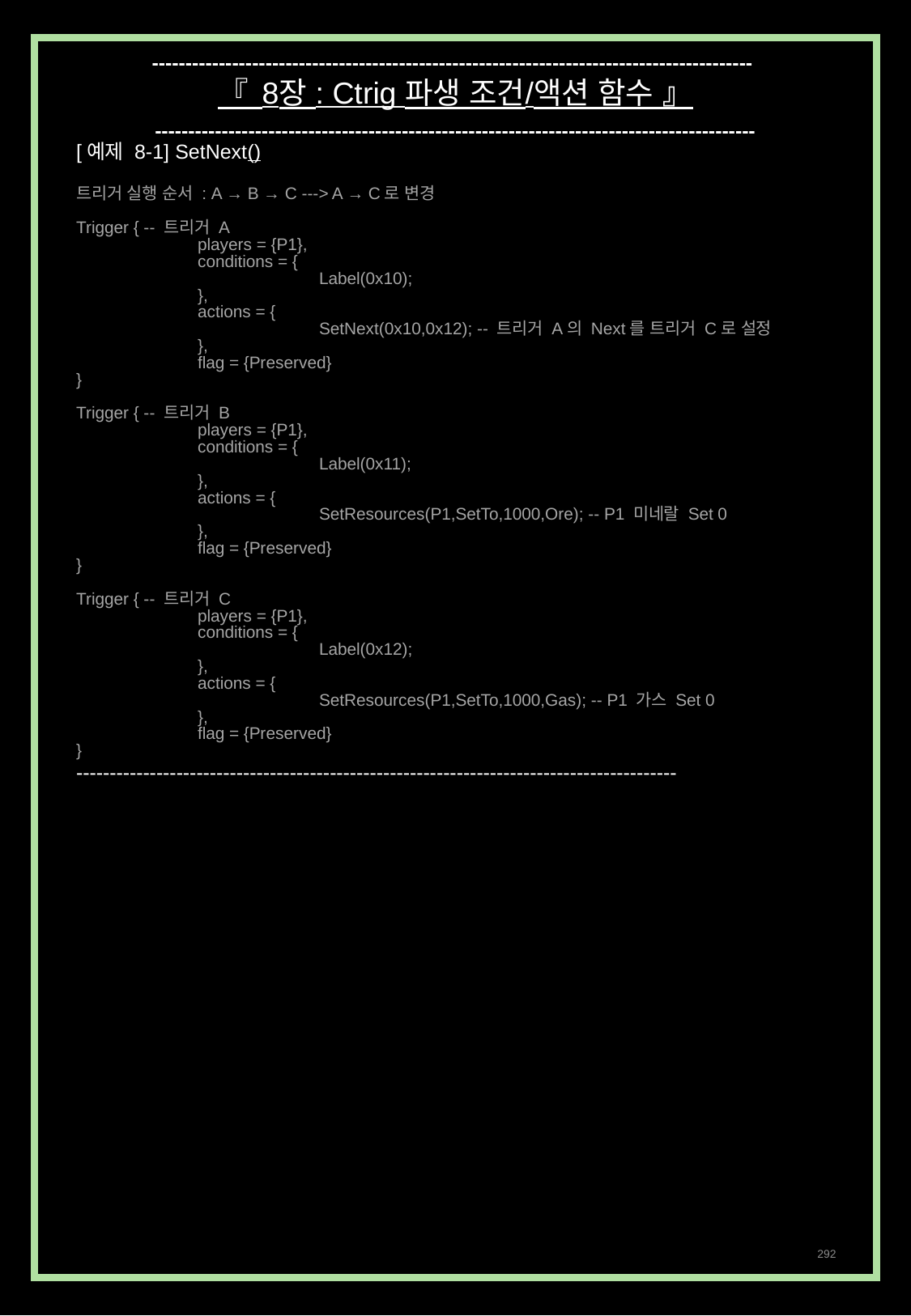

------------------------------------------------------------------------------------------
『  8장 : Ctrig 파생 조건/액션 함수 』
------------------------------------------------------------------------------------------
[예제 8-1] SetNext()

트리거 실행 순서 : A → B → C ---> A → C로 변경

Trigger { -- 트리거 A
	players = {P1},
	conditions = {
		Label(0x10);
	},
	actions = {
		SetNext(0x10,0x12); -- 트리거 A의 Next를 트리거 C로 설정
	},
	flag = {Preserved}
}

Trigger { -- 트리거 B
	players = {P1},
	conditions = {
		Label(0x11);
	},
	actions = {
		SetResources(P1,SetTo,1000,Ore); -- P1 미네랄 Set 0
	},
	flag = {Preserved}
}

Trigger { -- 트리거 C
	players = {P1},
	conditions = {
		Label(0x12);
	},
	actions = {
		SetResources(P1,SetTo,1000,Gas); -- P1 가스 Set 0
	},
	flag = {Preserved}
}
------------------------------------------------------------------------------------------
292